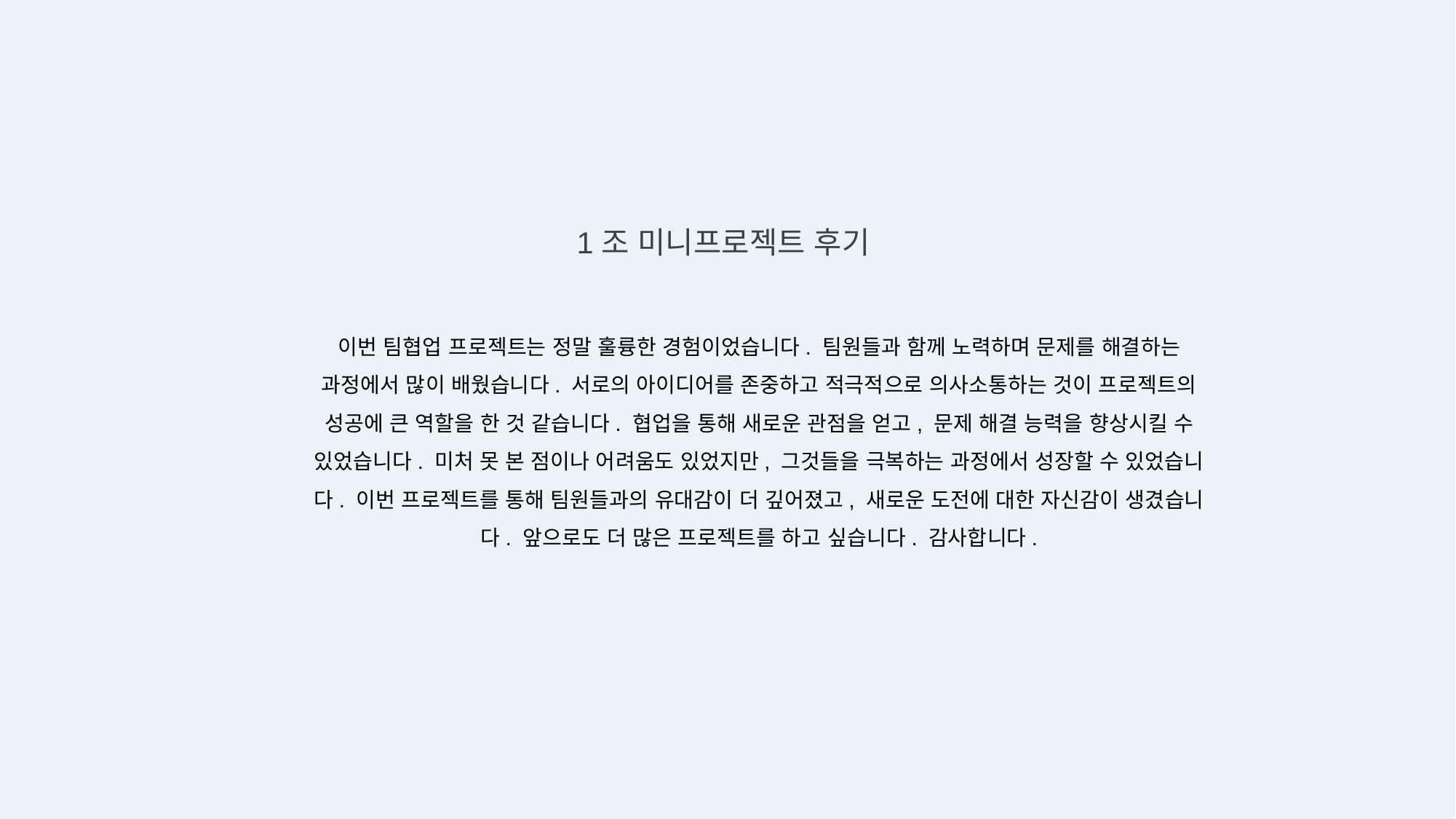

1조 미니프로젝트 후기
이번 팀협업 프로젝트는 정말 훌륭한 경험이었습니다. 팀원들과 함께 노력하며 문제를 해결하는 과정에서 많이 배웠습니다. 서로의 아이디어를 존중하고 적극적으로 의사소통하는 것이 프로젝트의 성공에 큰 역할을 한 것 같습니다. 협업을 통해 새로운 관점을 얻고, 문제 해결 능력을 향상시킬 수 있었습니다. 미처 못 본 점이나 어려움도 있었지만, 그것들을 극복하는 과정에서 성장할 수 있었습니다. 이번 프로젝트를 통해 팀원들과의 유대감이 더 깊어졌고, 새로운 도전에 대한 자신감이 생겼습니다. 앞으로도 더 많은 프로젝트를 하고 싶습니다. 감사합니다.